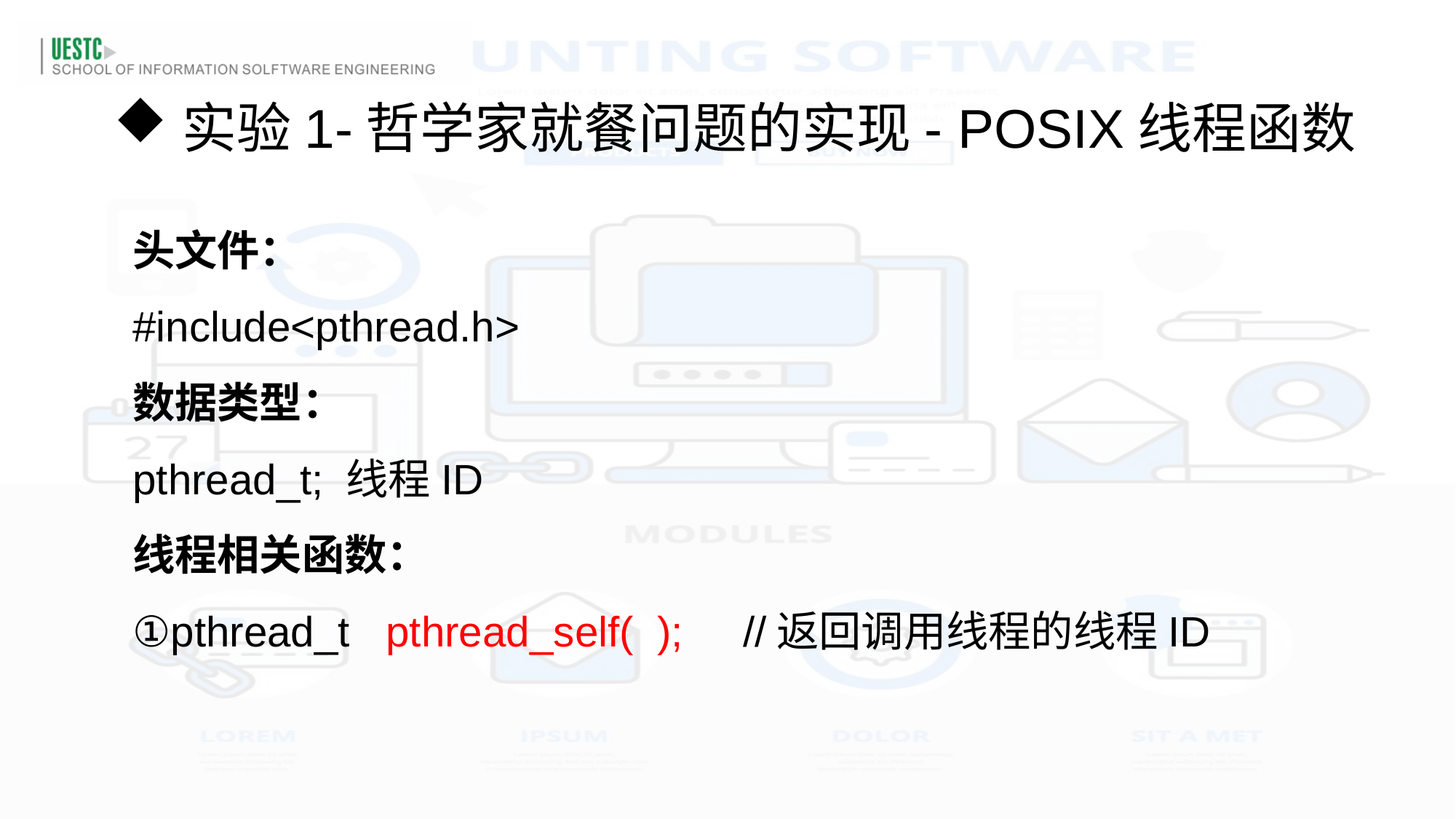

实验1-哲学家就餐问题的实现- POSIX线程函数
头文件：
#include<pthread.h>
数据类型：
pthread_t; 线程ID
线程相关函数：
pthread_t   pthread_self(  );     //返回调用线程的线程ID